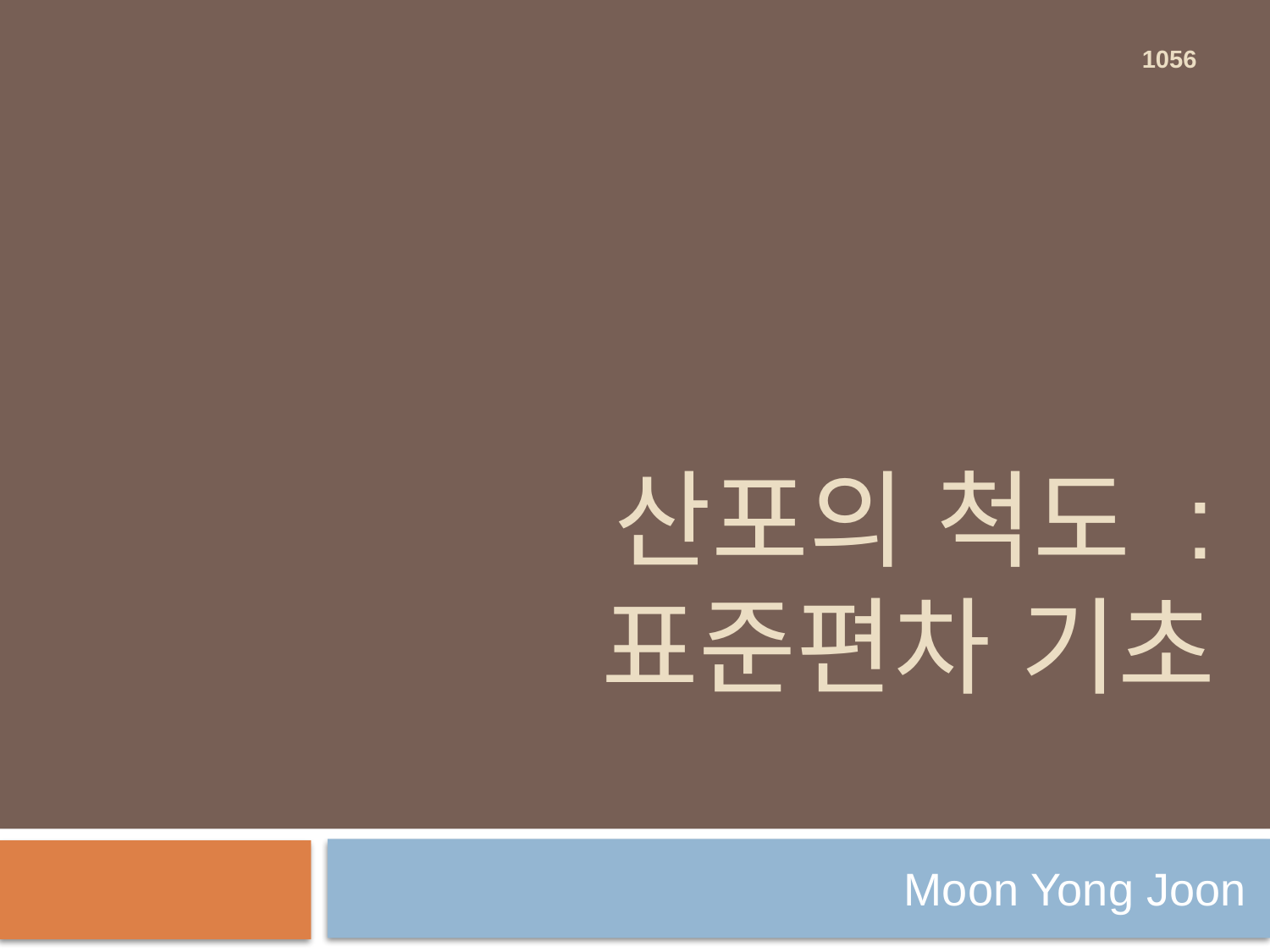

1056
# 산포의 척도 : 표준편차 기초
Moon Yong Joon